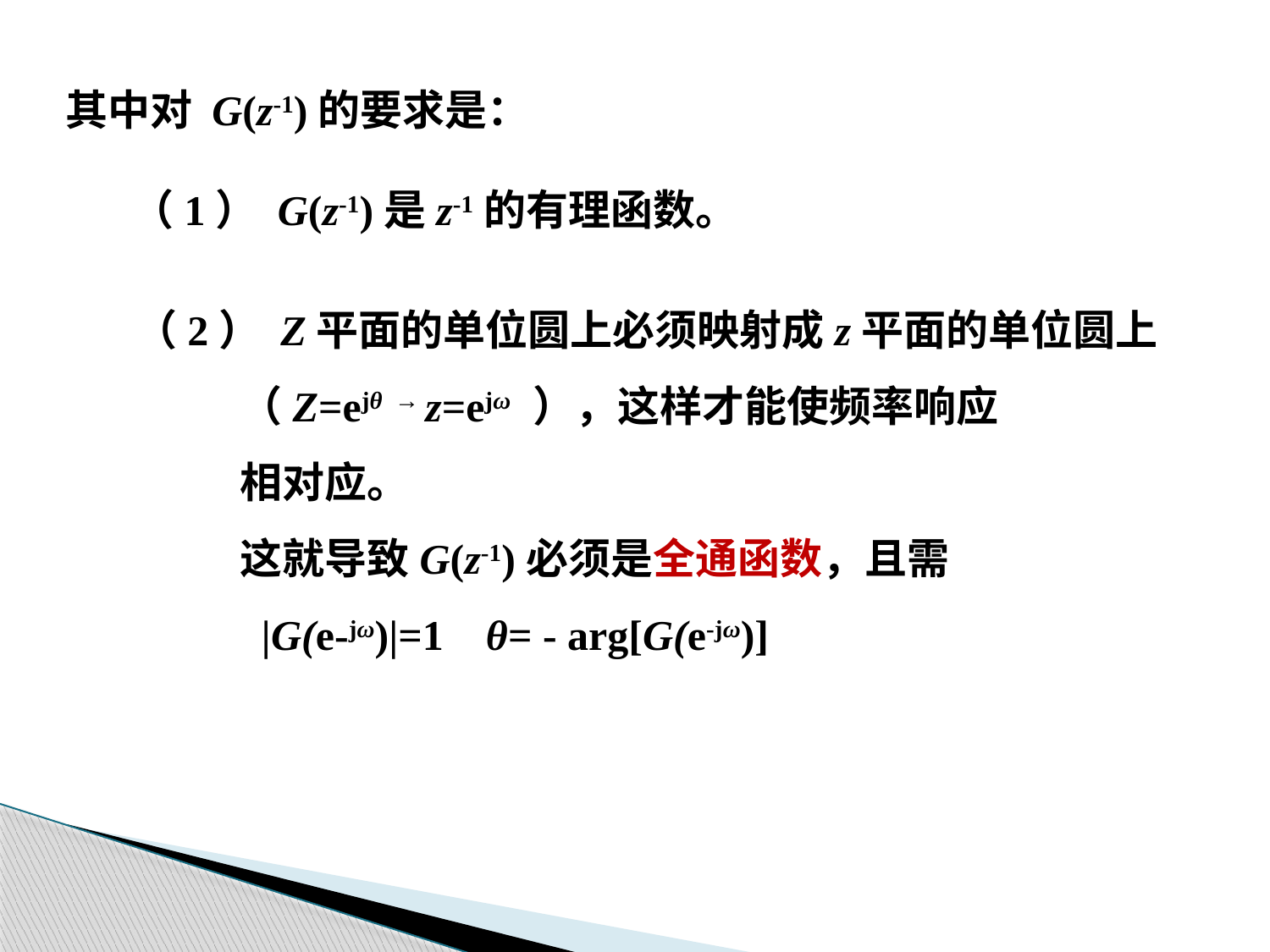

其中对 G(z-1)的要求是：
（1） G(z-1)是z-1的有理函数。
（2） Z平面的单位圆上必须映射成z平面的单位圆上
          （Z=ejθ  → z=ejω  ），这样才能使频率响应
          相对应。
          这就导致G(z-1)必须是全通函数，且需
            |G(e-jω)|=1    θ= - arg[G(e-jω)]